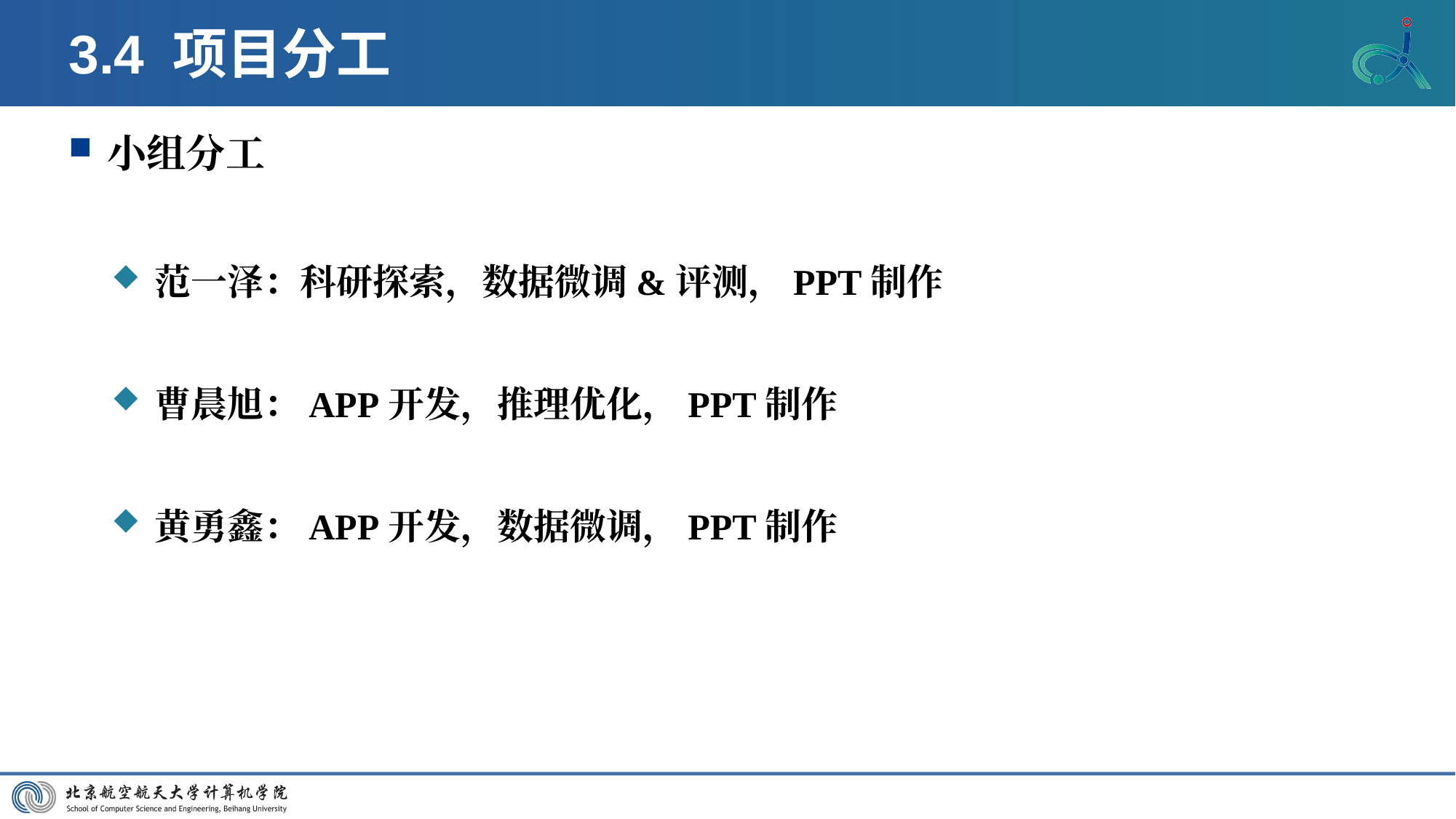

# 3.4 项目分工
小组分工

范一泽：科研探索，数据微调&评测，PPT制作

曹晨旭：APP开发，推理优化，PPT制作

黄勇鑫：APP开发，数据微调，PPT制作

21